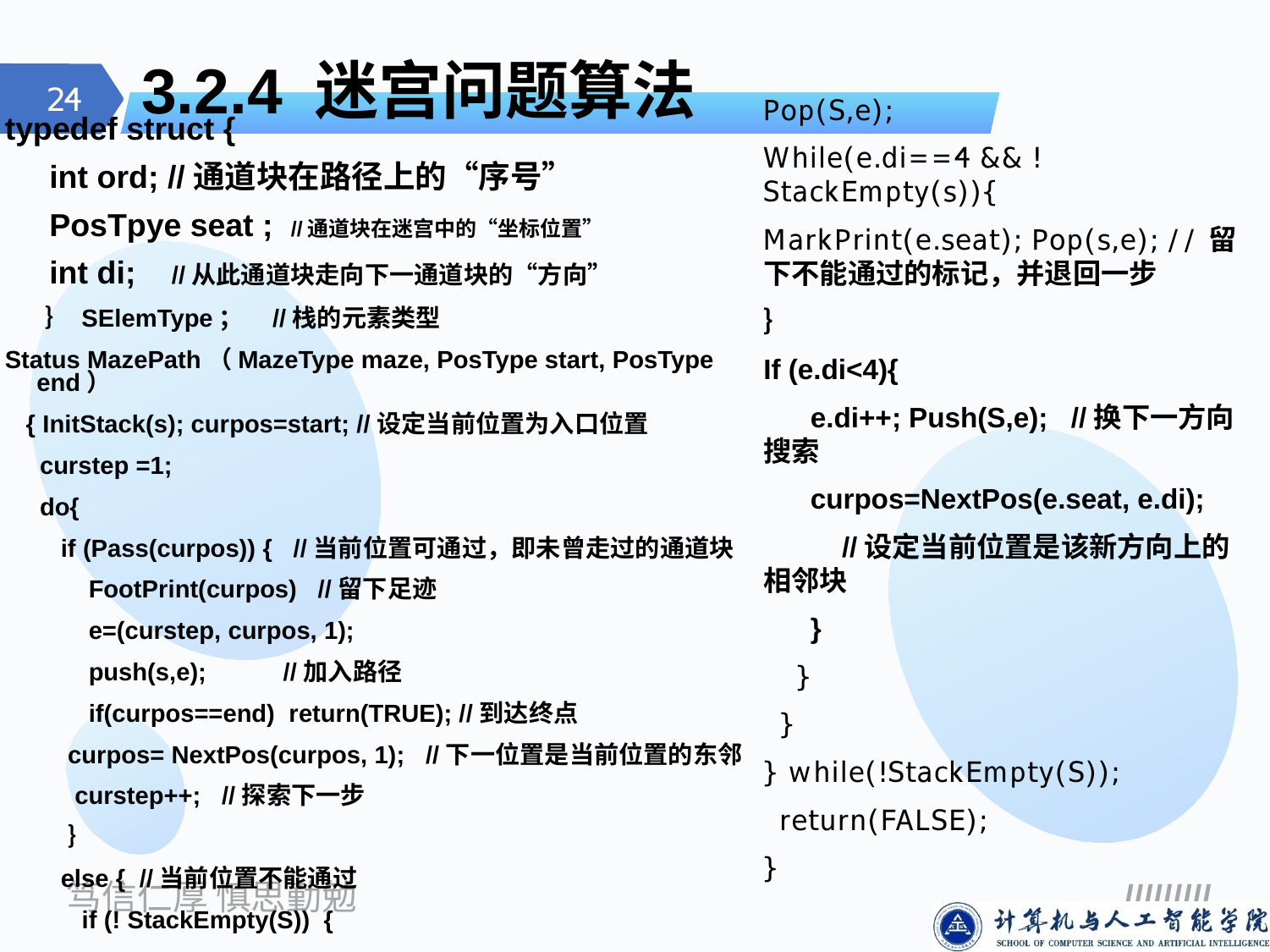

# 3.2.4 迷宫问题算法
Pop(S,e);
While(e.di==4 && !StackEmpty(s)){
MarkPrint(e.seat); Pop(s,e); //留下不能通过的标记，并退回一步
｝
If (e.di<4){
      e.di++; Push(S,e);   //换下一方向搜索
      curpos=NextPos(e.seat, e.di);
          //设定当前位置是该新方向上的相邻块
      }
    }
  }
} while(!StackEmpty(S));
  return(FALSE);
}
typedef struct {
     int ord; //通道块在路径上的“序号”
     PosTpye seat ;  //通道块在迷宫中的“坐标位置”
     int di;    //从此通道块走向下一通道块的“方向”
      ｝ SElemType；    //栈的元素类型
Status MazePath（MazeType maze, PosType start, PosType end）
   { InitStack(s); curpos=start; //设定当前位置为入口位置
     curstep =1;
     do{
        if (Pass(curpos)) {   //当前位置可通过，即未曾走过的通道块
            FootPrint(curpos)   //留下足迹
            e=(curstep, curpos, 1);
            push(s,e);           //加入路径
            if(curpos==end)  return(TRUE); //到达终点
         curpos= NextPos(curpos, 1);   //下一位置是当前位置的东邻
          curstep++;   //探索下一步
          ｝
        else {  //当前位置不能通过
           if (! StackEmpty(S))  {